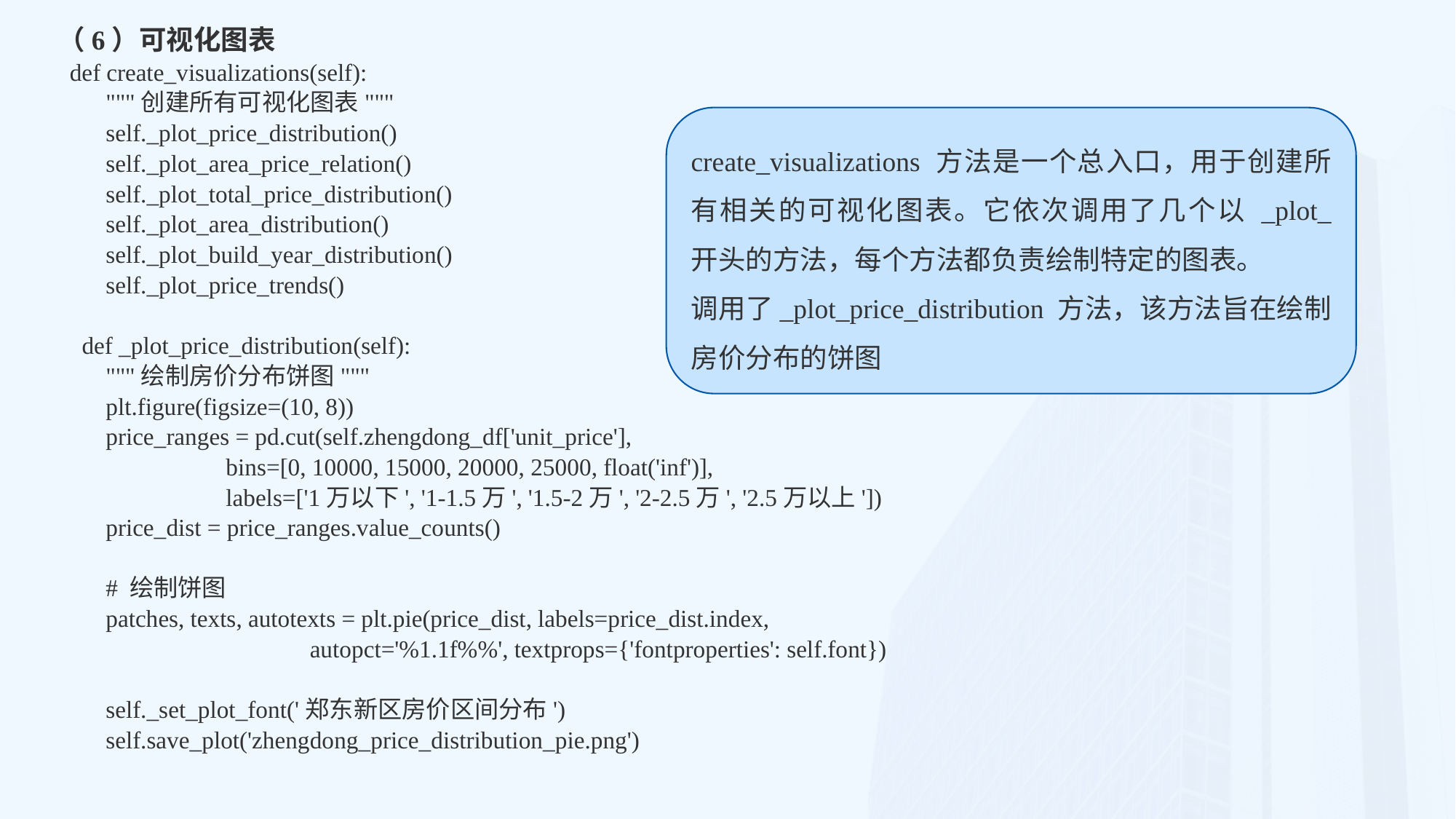

（6）可视化图表
  def create_visualizations(self):
        """创建所有可视化图表"""
        self._plot_price_distribution()
        self._plot_area_price_relation()
        self._plot_total_price_distribution()
        self._plot_area_distribution()
        self._plot_build_year_distribution()
        self._plot_price_trends()

    def _plot_price_distribution(self):
        """绘制房价分布饼图"""
        plt.figure(figsize=(10, 8))
        price_ranges = pd.cut(self.zhengdong_df['unit_price'],
                            bins=[0, 10000, 15000, 20000, 25000, float('inf')],
                            labels=['1万以下', '1-1.5万', '1.5-2万', '2-2.5万', '2.5万以上'])
        price_dist = price_ranges.value_counts()

        # 绘制饼图
        patches, texts, autotexts = plt.pie(price_dist, labels=price_dist.index,
                                          autopct='%1.1f%%', textprops={'fontproperties': self.font})

        self._set_plot_font('郑东新区房价区间分布')
        self.save_plot('zhengdong_price_distribution_pie.png')

create_visualizations 方法是一个总入口，用于创建所有相关的可视化图表。它依次调用了几个以 _plot_ 开头的方法，每个方法都负责绘制特定的图表。
调用了_plot_price_distribution 方法，该方法旨在绘制房价分布的饼图